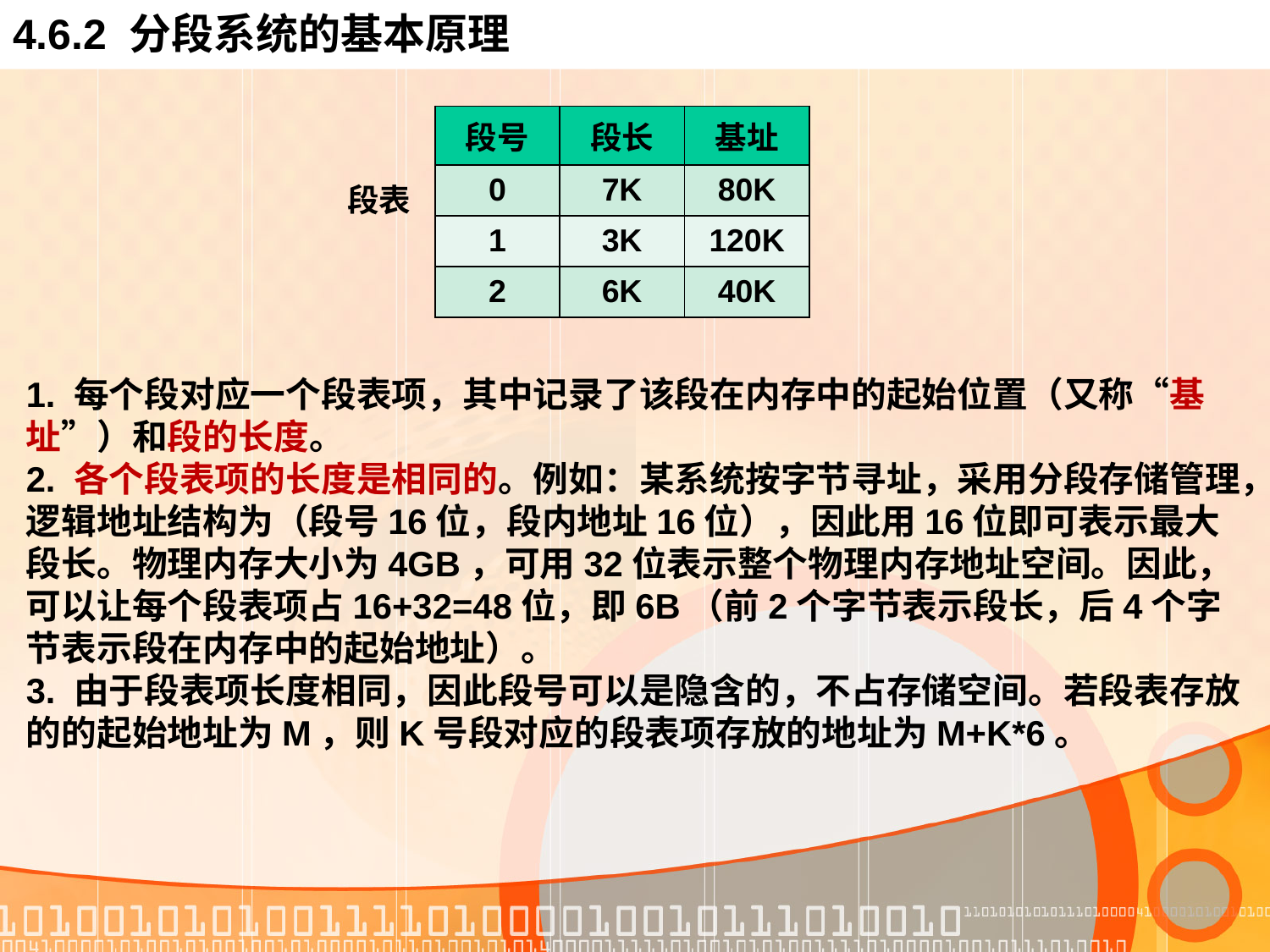

# 4.6.2 分段系统的基本原理
| 段号 | 段长 | 基址 |
| --- | --- | --- |
| 0 | 7K | 80K |
| 1 | 3K | 120K |
| 2 | 6K | 40K |
段表
1. 每个段对应一个段表项，其中记录了该段在内存中的起始位置（又称“基址”）和段的长度。
2. 各个段表项的长度是相同的。例如：某系统按字节寻址，采用分段存储管理，逻辑地址结构为（段号16位，段内地址16位），因此用16位即可表示最大段长。物理内存大小为4GB，可用32位表示整个物理内存地址空间。因此，可以让每个段表项占16+32=48位，即6B（前2个字节表示段长，后4个字节表示段在内存中的起始地址）。
3. 由于段表项长度相同，因此段号可以是隐含的，不占存储空间。若段表存放的的起始地址为M，则K号段对应的段表项存放的地址为M+K*6。